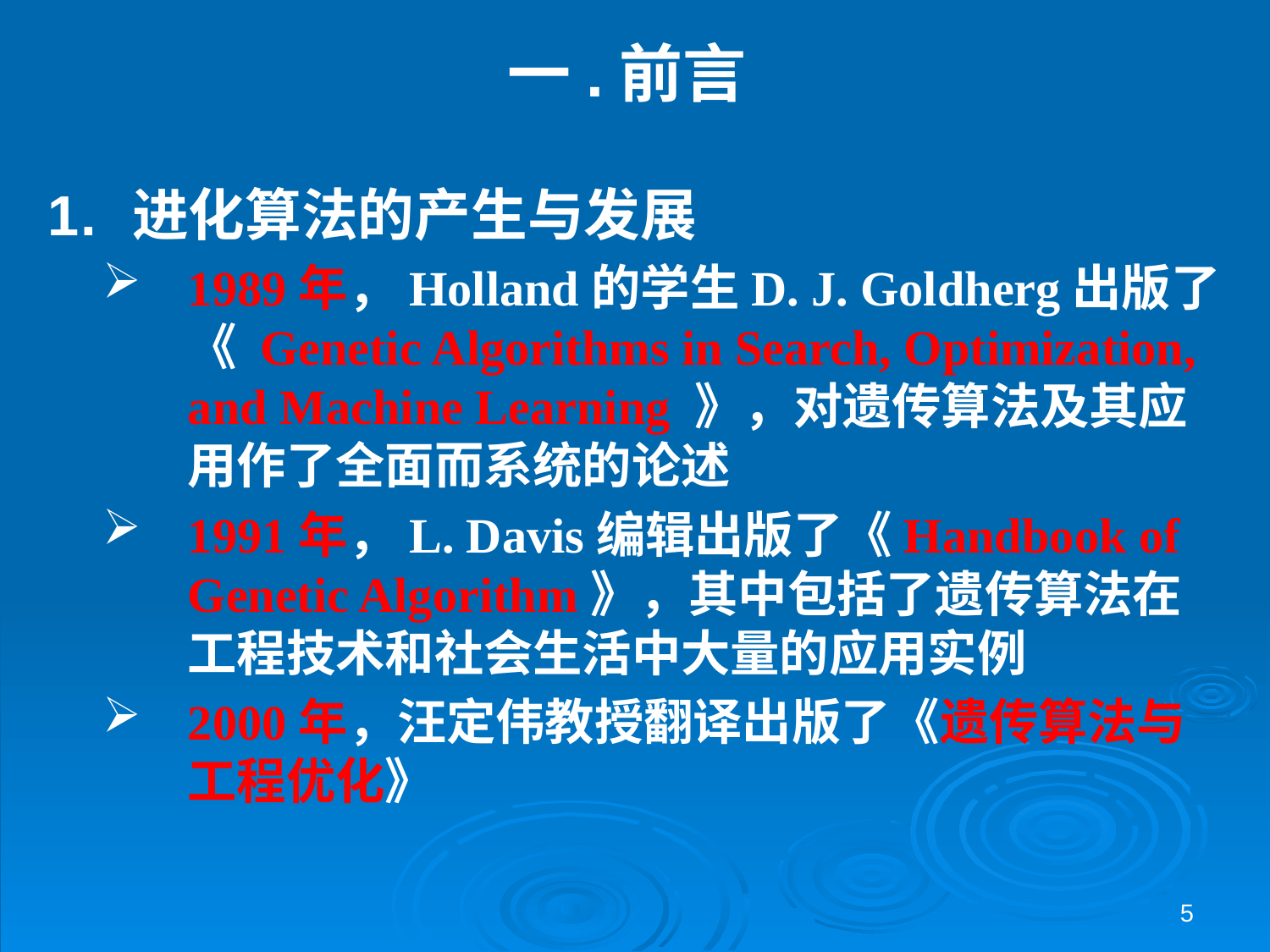

# 一.前言
进化算法的产生与发展
1989年，Holland的学生D. J. Goldherg出版了《 Genetic Algorithms in Search, Optimization, and Machine Learning 》，对遗传算法及其应用作了全面而系统的论述
1991年，L. Davis编辑出版了《Handbook of Genetic Algorithm》，其中包括了遗传算法在工程技术和社会生活中大量的应用实例
2000年，汪定伟教授翻译出版了《遗传算法与工程优化》
5